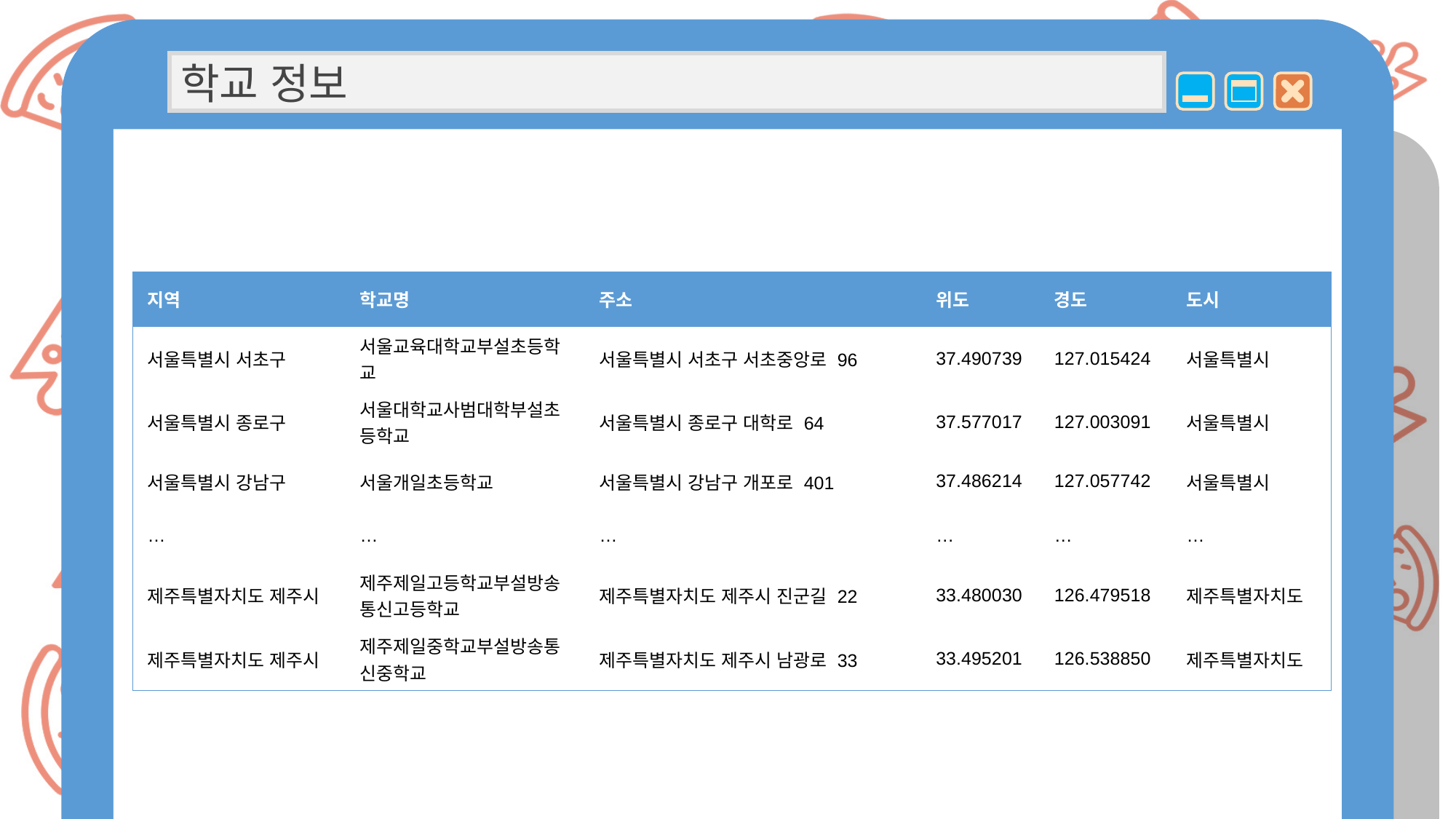

학교 정보

| 지역 | 학교명 | 주소 | 위도 | 경도 | 도시 |
| --- | --- | --- | --- | --- | --- |
| 서울특별시 서초구 | 서울교육대학교부설초등학교 | 서울특별시 서초구 서초중앙로 96 | 37.490739 | 127.015424 | 서울특별시 |
| 서울특별시 종로구 | 서울대학교사범대학부설초등학교 | 서울특별시 종로구 대학로 64 | 37.577017 | 127.003091 | 서울특별시 |
| 서울특별시 강남구 | 서울개일초등학교 | 서울특별시 강남구 개포로 401 | 37.486214 | 127.057742 | 서울특별시 |
| … | … | … | … | … | … |
| 제주특별자치도 제주시 | 제주제일고등학교부설방송통신고등학교 | 제주특별자치도 제주시 진군길 22 | 33.480030 | 126.479518 | 제주특별자치도 |
| 제주특별자치도 제주시 | 제주제일중학교부설방송통신중학교 | 제주특별자치도 제주시 남광로 33 | 33.495201 | 126.538850 | 제주특별자치도 |